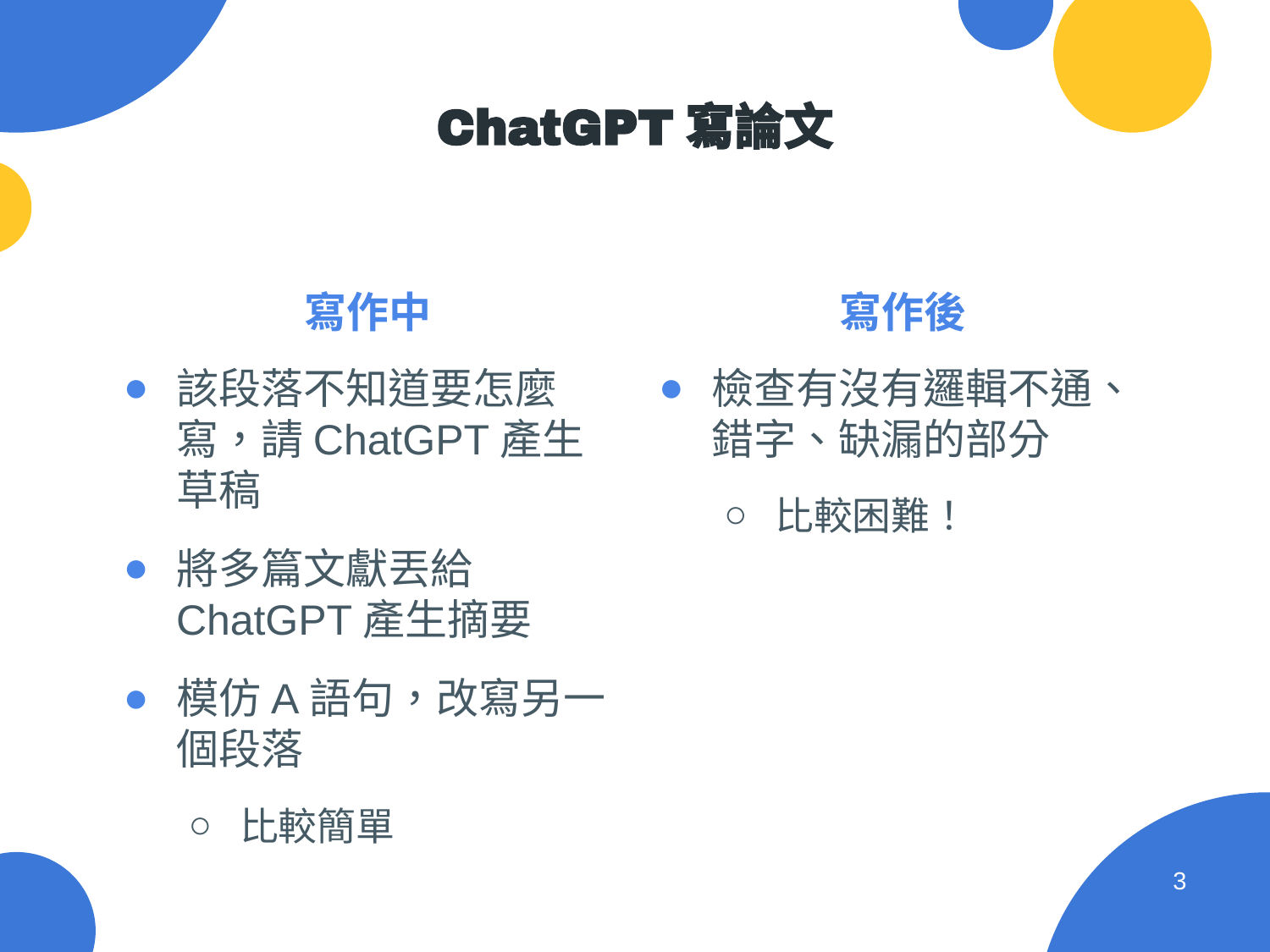

# ChatGPT寫論文
寫作中
寫作後
該段落不知道要怎麼寫，請ChatGPT產生草稿
將多篇文獻丟給ChatGPT產生摘要
模仿A語句，改寫另一個段落
比較簡單
檢查有沒有邏輯不通、錯字、缺漏的部分
比較困難！
3